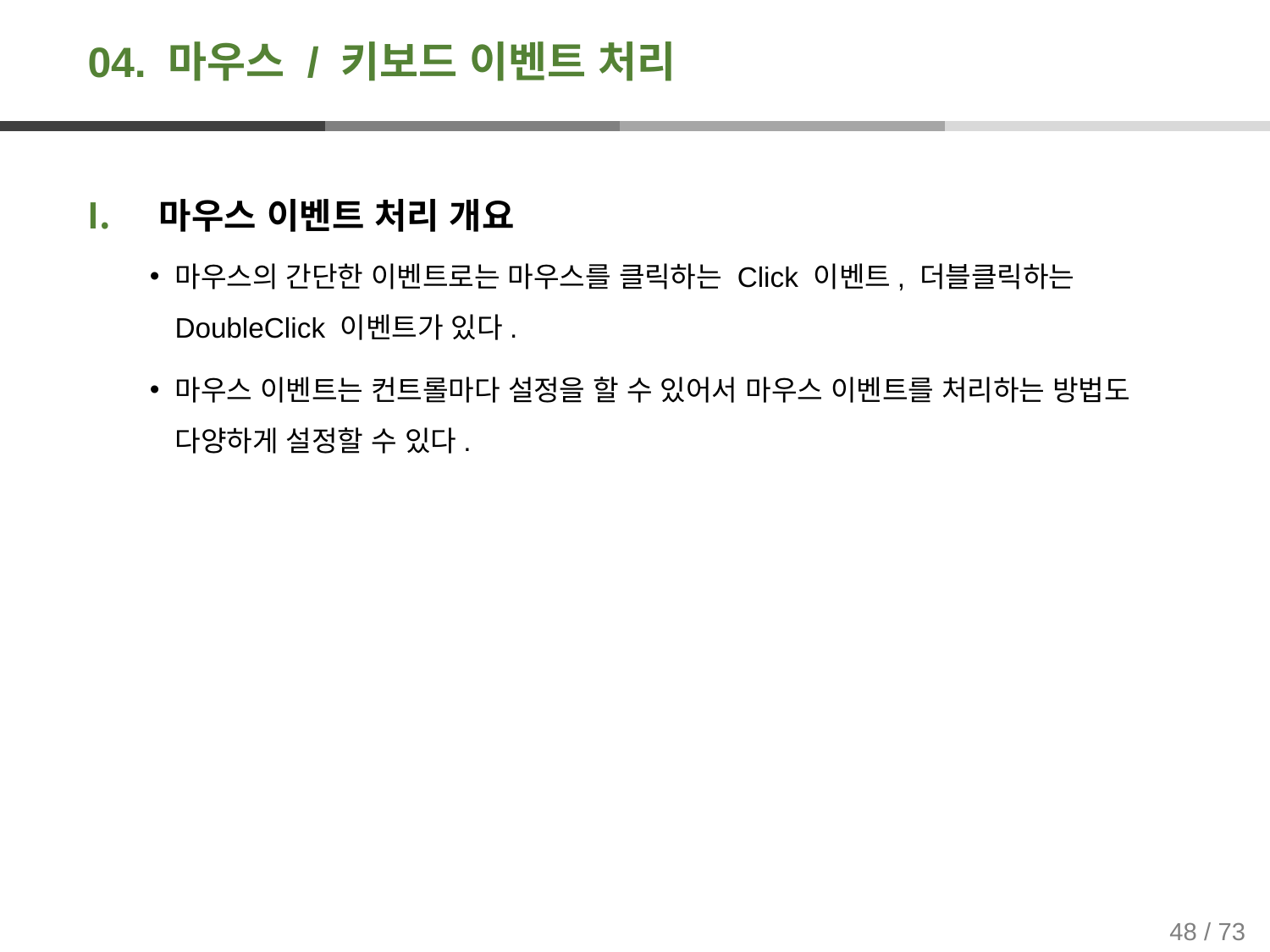

# 04. 마우스 / 키보드 이벤트 처리
마우스 이벤트 처리 개요
마우스의 간단한 이벤트로는 마우스를 클릭하는 Click 이벤트, 더블클릭하는 DoubleClick 이벤트가 있다.
마우스 이벤트는 컨트롤마다 설정을 할 수 있어서 마우스 이벤트를 처리하는 방법도 다양하게 설정할 수 있다.